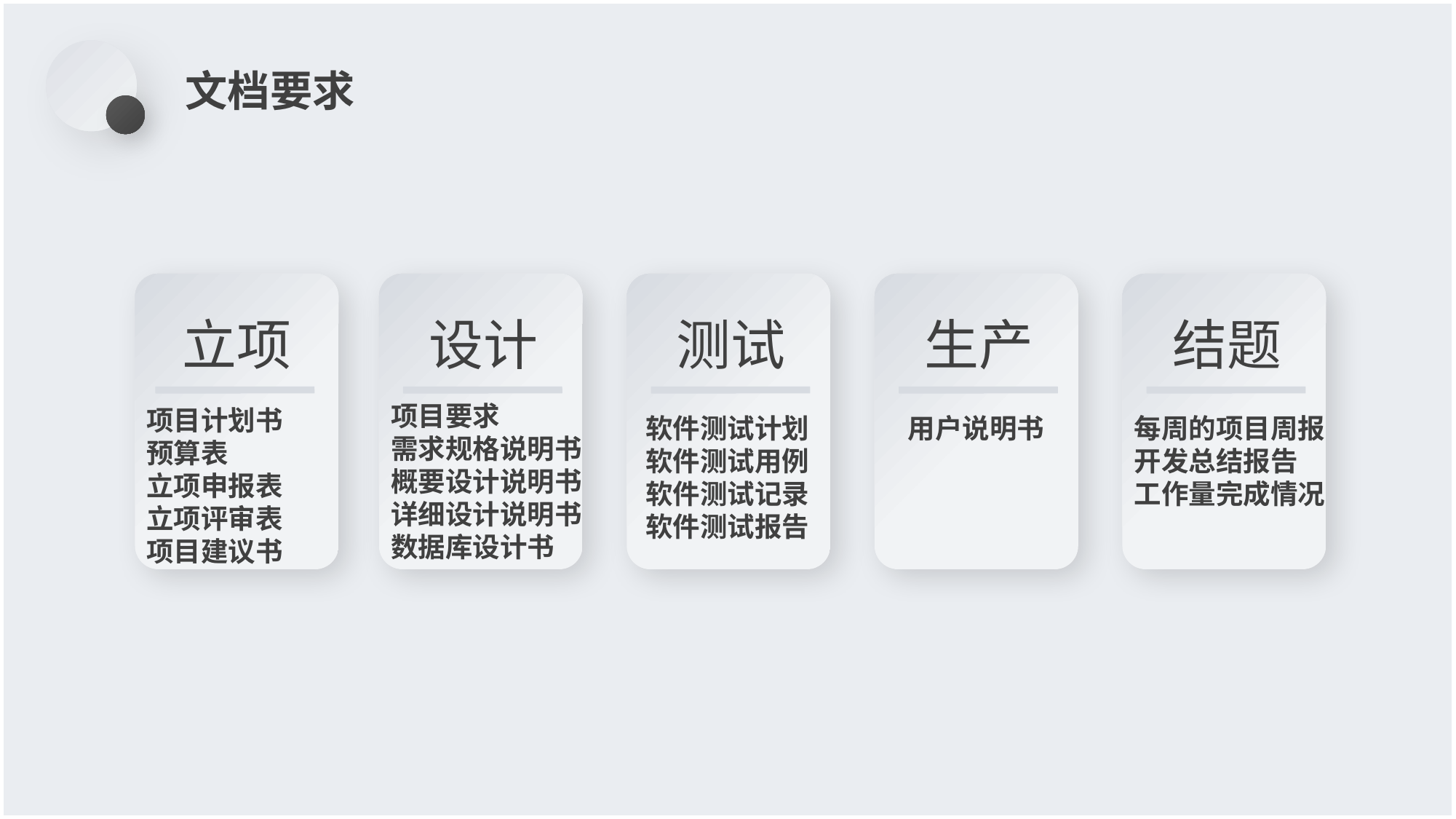

文档要求

立项

项目计划书
预算表
立项申报表
立项评审表
项目建议书

设计

项目要求
需求规格说明书
概要设计说明书
详细设计说明书
数据库设计书

测试

软件测试计划
软件测试用例
软件测试记录
软件测试报告

生产

用户说明书

结题

每周的项目周报
开发总结报告
工作量完成情况